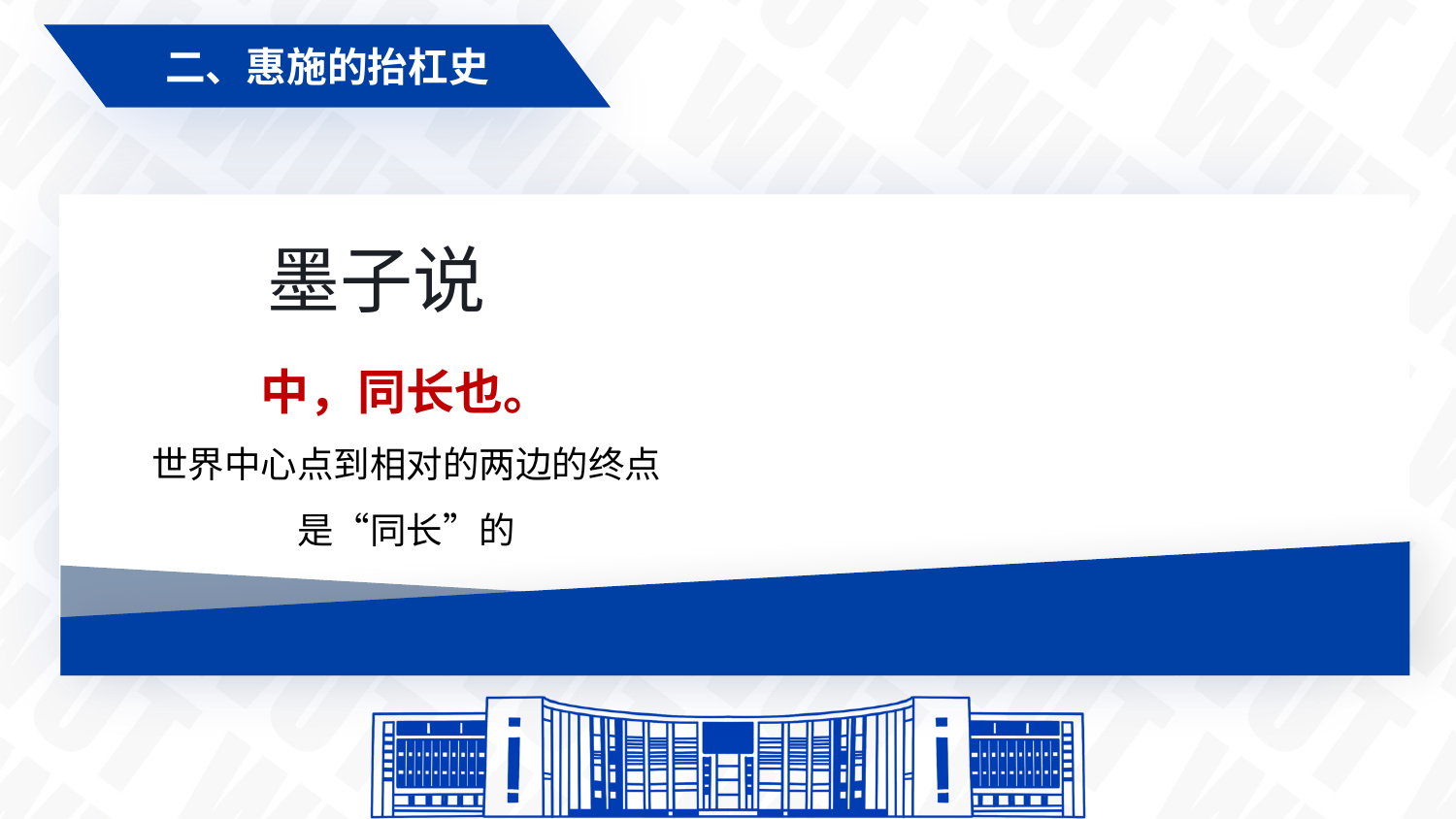

二、惠施的抬杠史
墨子说

中，同长也。
世界中心点到相对的两边的终点
是“同长”的